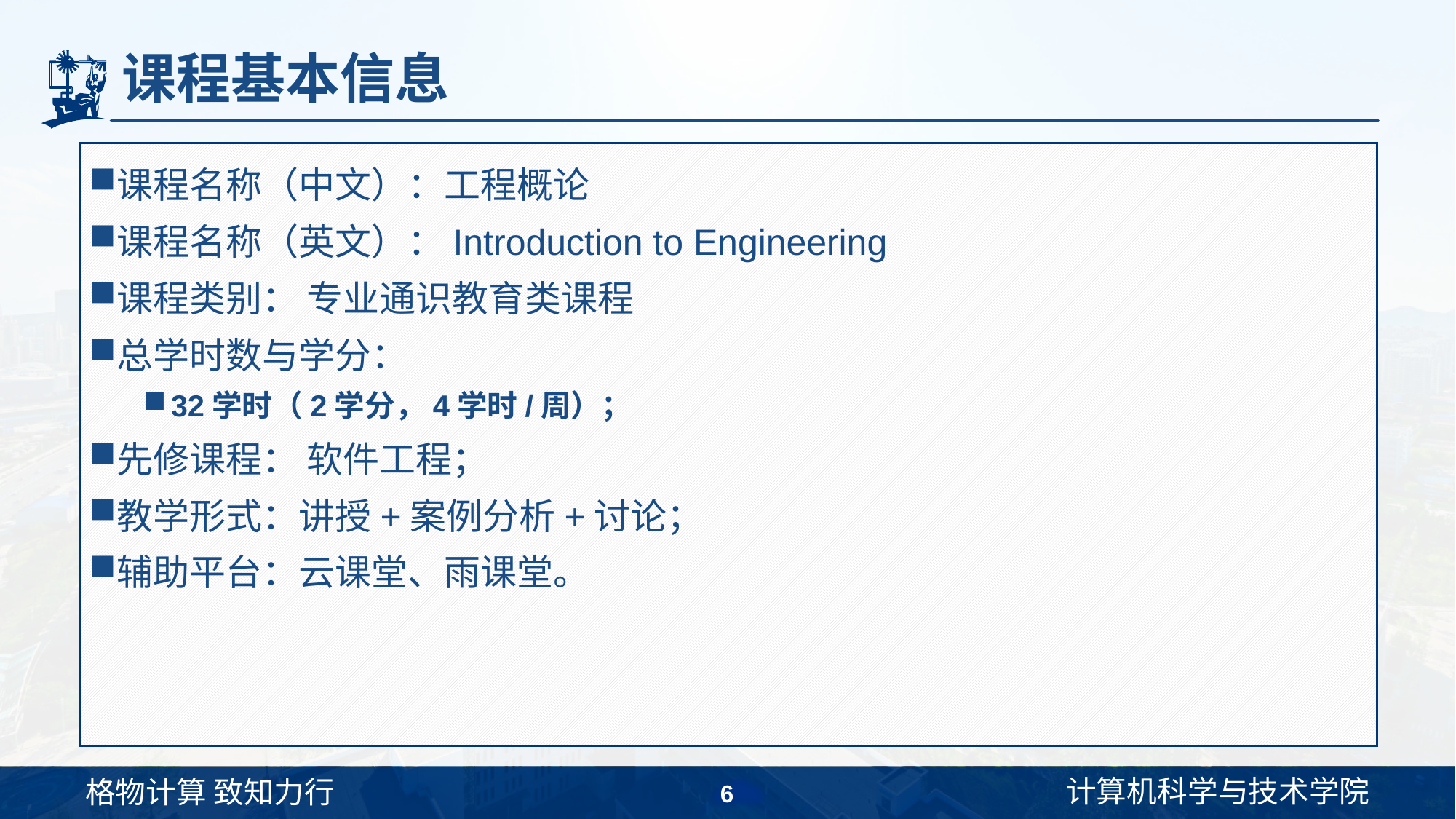

# 课程基本信息
课程名称（中文）：工程概论
课程名称（英文）：Introduction to Engineering
课程类别： 专业通识教育类课程
总学时数与学分：
32学时（2学分，4学时/周）；
先修课程： 软件工程；
教学形式：讲授+案例分析+讨论；
辅助平台：云课堂、雨课堂。
6